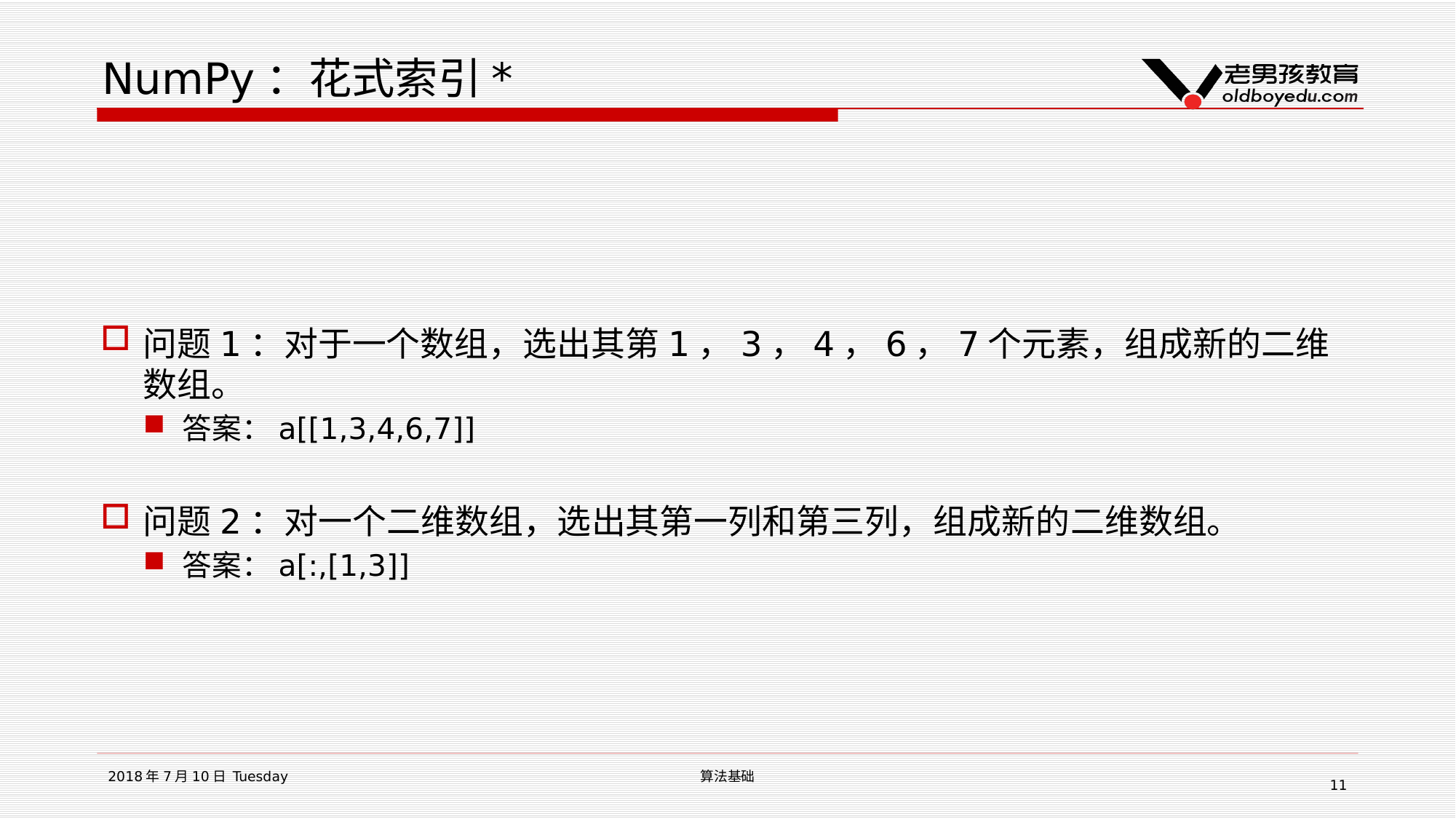

# NumPy：花式索引*

问题1：对于一个数组，选出其第1，3，4，6，7个元素，组成新的二维数组。
答案：a[[1,3,4,6,7]]

问题2：对一个二维数组，选出其第一列和第三列，组成新的二维数组。
答案：a[:,[1,3]]
2018年7月10日 Tuesday
算法基础
11